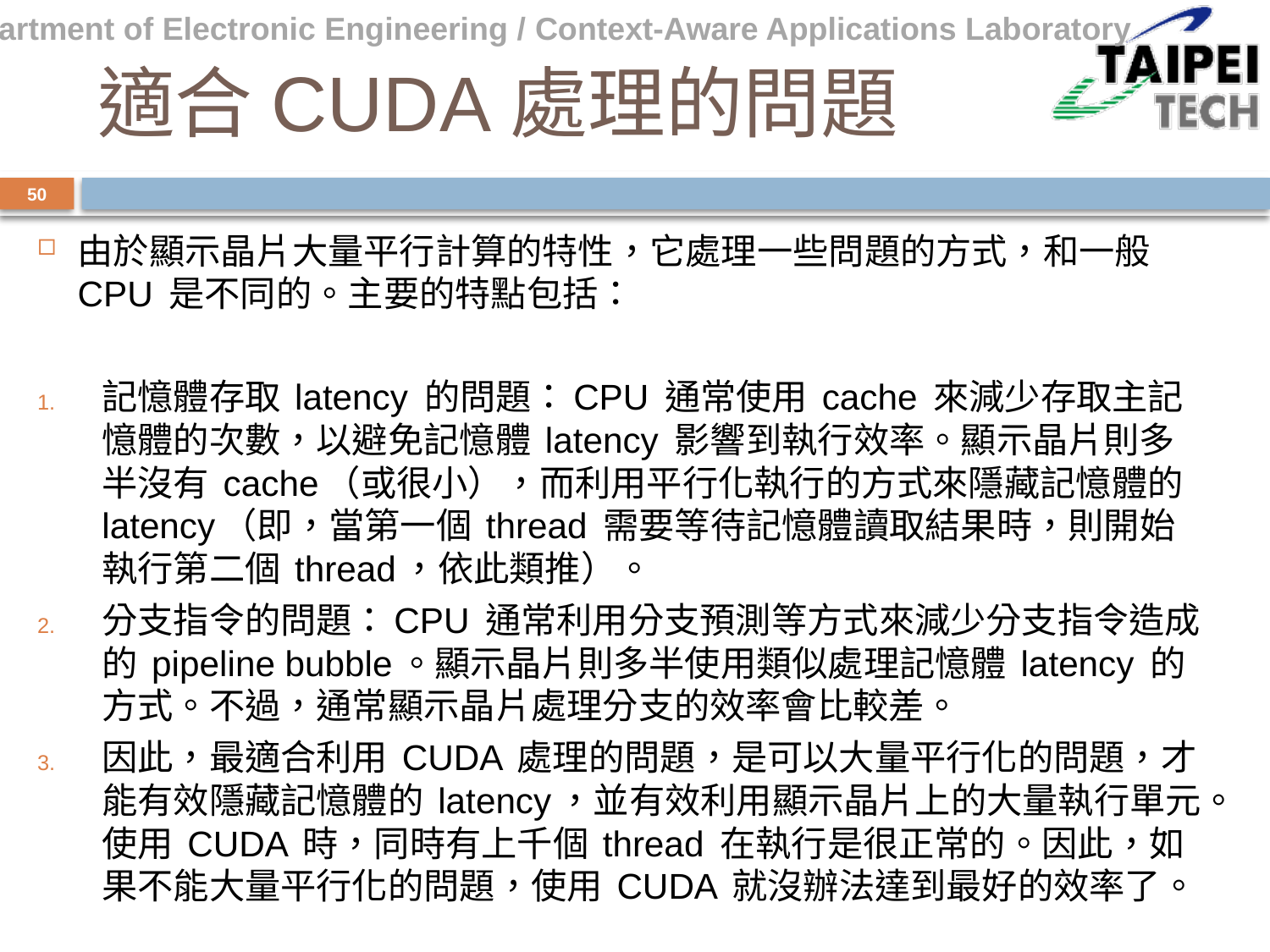

# 適合CUDA處理的問題
50
由於顯示晶片大量平行計算的特性，它處理一些問題的方式，和一般 CPU 是不同的。主要的特點包括：

記憶體存取 latency 的問題：CPU 通常使用 cache 來減少存取主記憶體的次數，以避免記憶體 latency 影響到執行效率。顯示晶片則多半沒有 cache（或很小），而利用平行化執行的方式來隱藏記憶體的 latency（即，當第一個 thread 需要等待記憶體讀取結果時，則開始執行第二個 thread，依此類推）。
分支指令的問題：CPU 通常利用分支預測等方式來減少分支指令造成的 pipeline bubble。顯示晶片則多半使用類似處理記憶體 latency 的方式。不過，通常顯示晶片處理分支的效率會比較差。
因此，最適合利用 CUDA 處理的問題，是可以大量平行化的問題，才能有效隱藏記憶體的 latency，並有效利用顯示晶片上的大量執行單元。使用 CUDA 時，同時有上千個 thread 在執行是很正常的。因此，如果不能大量平行化的問題，使用 CUDA 就沒辦法達到最好的效率了。